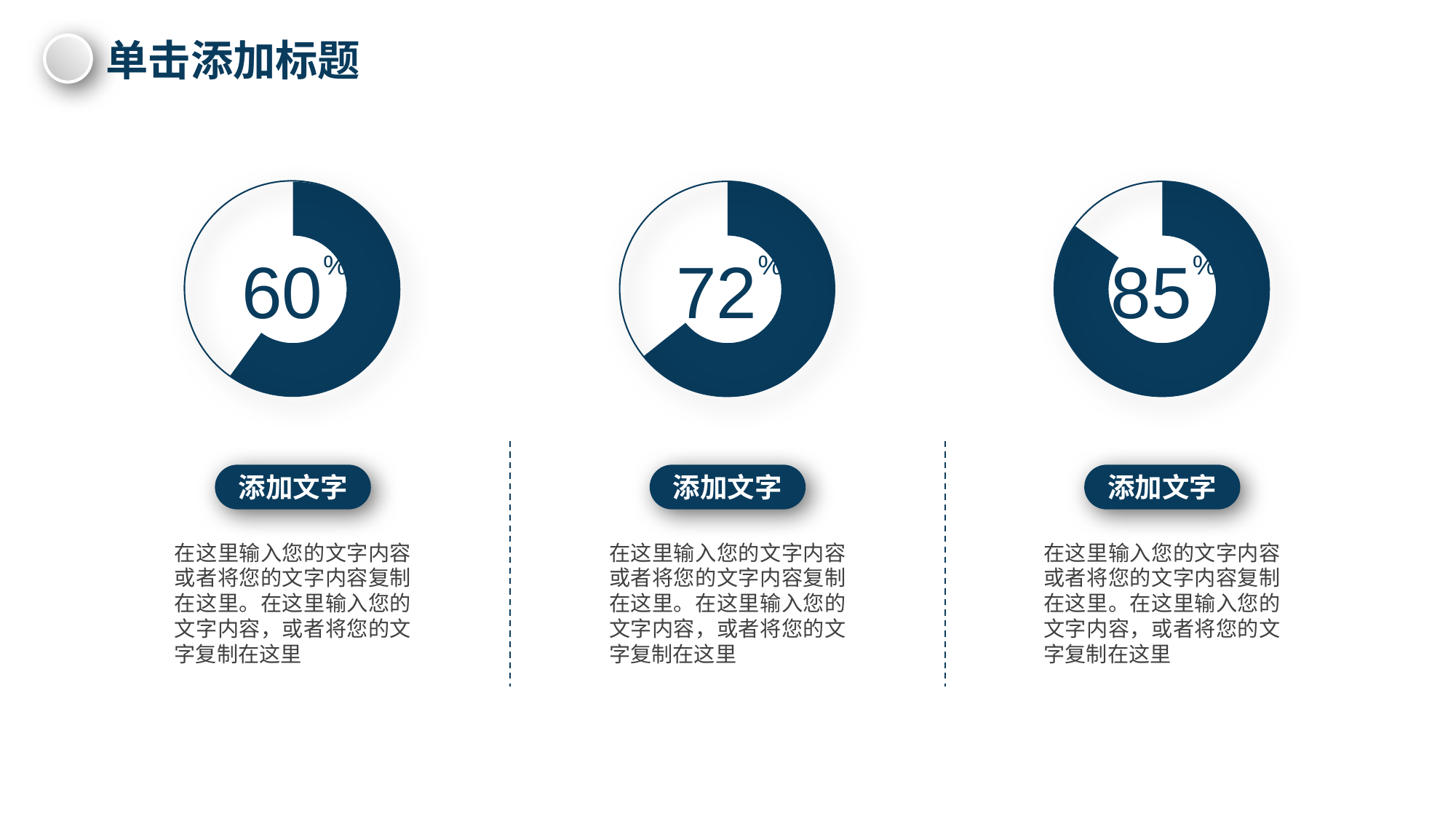

单击添加标题

### Chart

| Category |  |
|---|---|

### Chart

| Category |  |
|---|---|

### Chart

| Category |  |
|---|---|

60
72
85
%
%
%
添加文字
添加文字
添加文字
在这里输入您的文字内容或者将您的文字内容复制在这里。在这里输入您的文字内容，或者将您的文字复制在这里
在这里输入您的文字内容或者将您的文字内容复制在这里。在这里输入您的文字内容，或者将您的文字复制在这里
在这里输入您的文字内容或者将您的文字内容复制在这里。在这里输入您的文字内容，或者将您的文字复制在这里